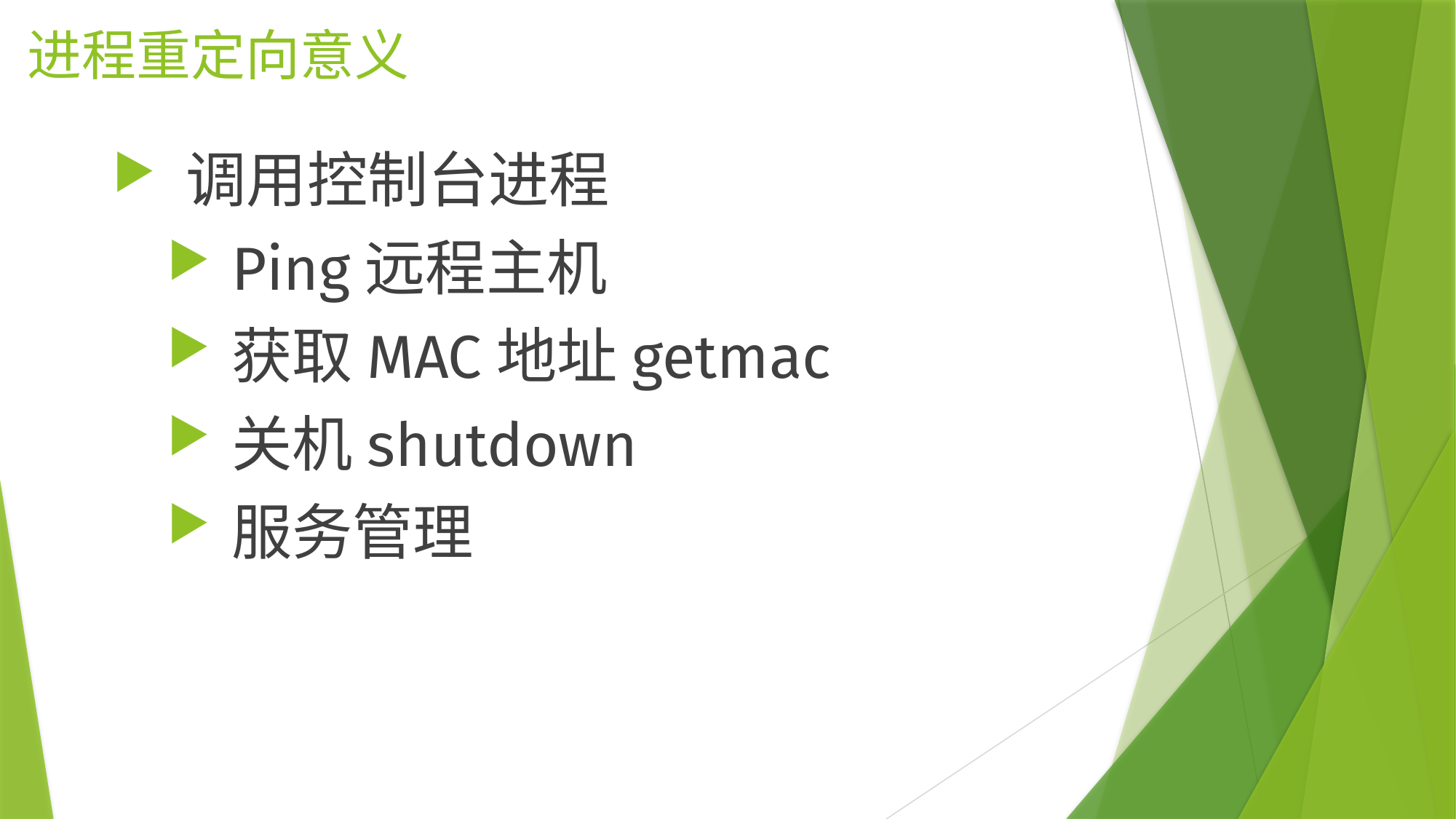

# 进程重定向意义
调用控制台进程
Ping远程主机
获取MAC地址getmac
关机shutdown
服务管理